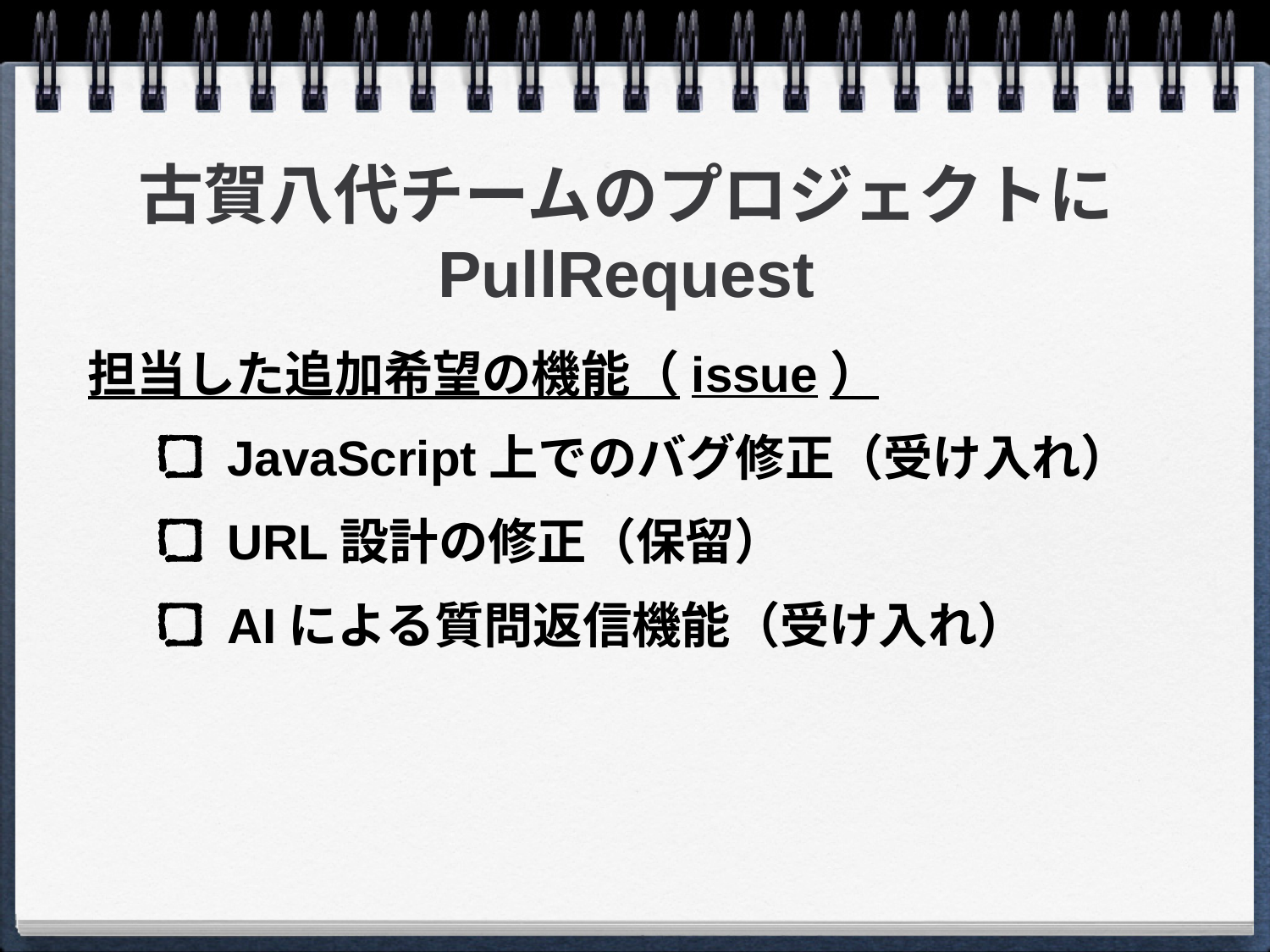

# 古賀八代チームのプロジェクトに PullRequest
担当した追加希望の機能（issue）
JavaScript上でのバグ修正（受け入れ）
URL設計の修正（保留）
AIによる質問返信機能（受け入れ）